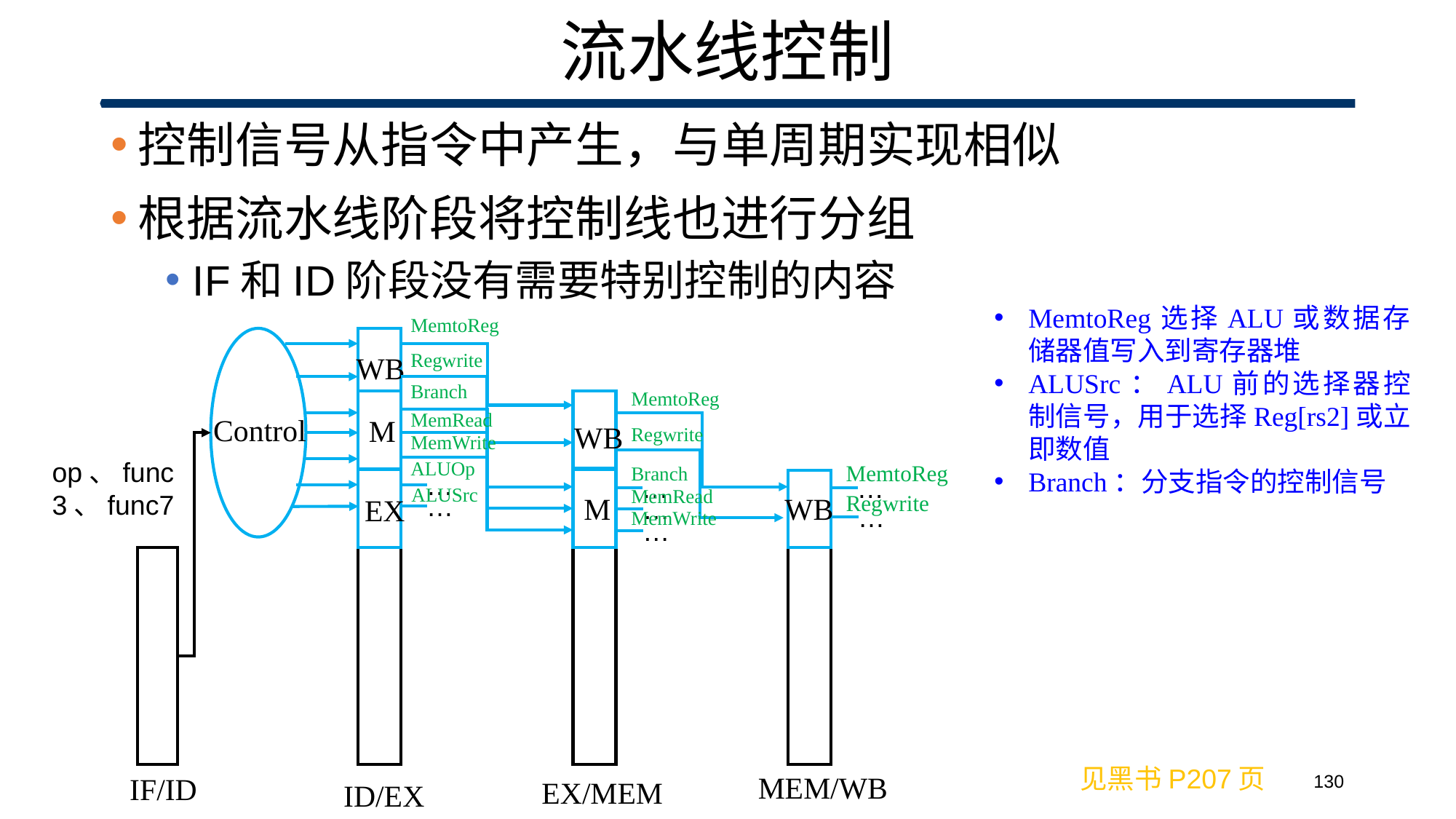

# 流水线控制
控制信号从指令中产生，与单周期实现相似
根据流水线阶段将控制线也进行分组
IF和ID阶段没有需要特别控制的内容
MemtoReg选择ALU或数据存储器值写入到寄存器堆
ALUSrc：ALU前的选择器控制信号，用于选择Reg[rs2]或立即数值
Branch：分支指令的控制信号
MemtoReg
Regwrite

WB
M

Control
WB
…
…
…

M

…
WB
EX
…
…
…

MEM/WB
IF/ID
EX/MEM
ID/EX
Branch
MemRead
MemWrite
MemtoReg
Regwrite
Branch
MemRead
MemWrite
op、func3、func7
ALUOp
ALUSrc
MemtoReg
Regwrite
见黑书P207页
130